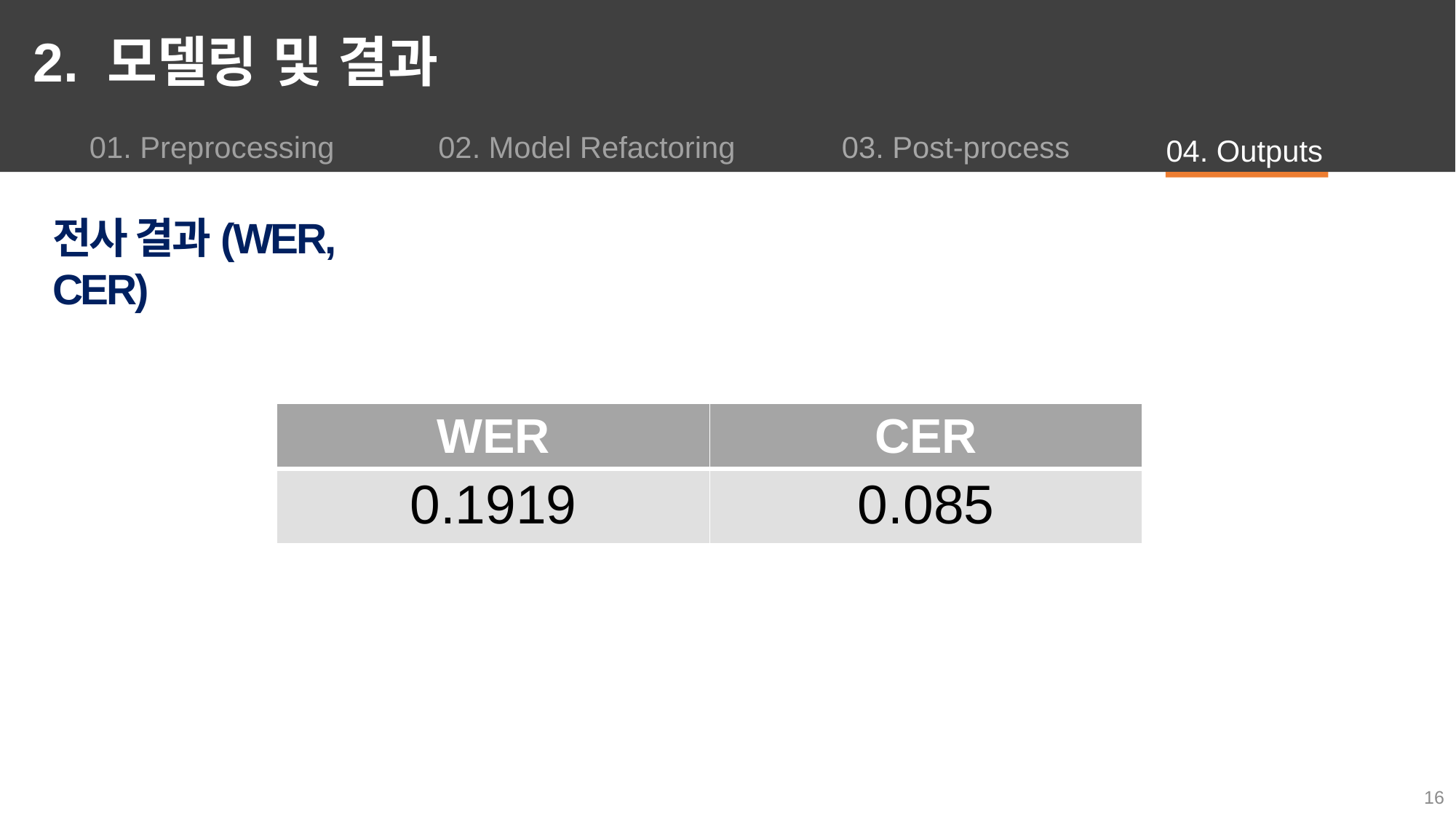

2. 모델링 및 결과
01. Preprocessing
02. Model Refactoring
03. Post-process
04. Outputs

전사 결과(WER, CER)
| WER | CER |
| --- | --- |
| 0.1919 | 0.085 |
16